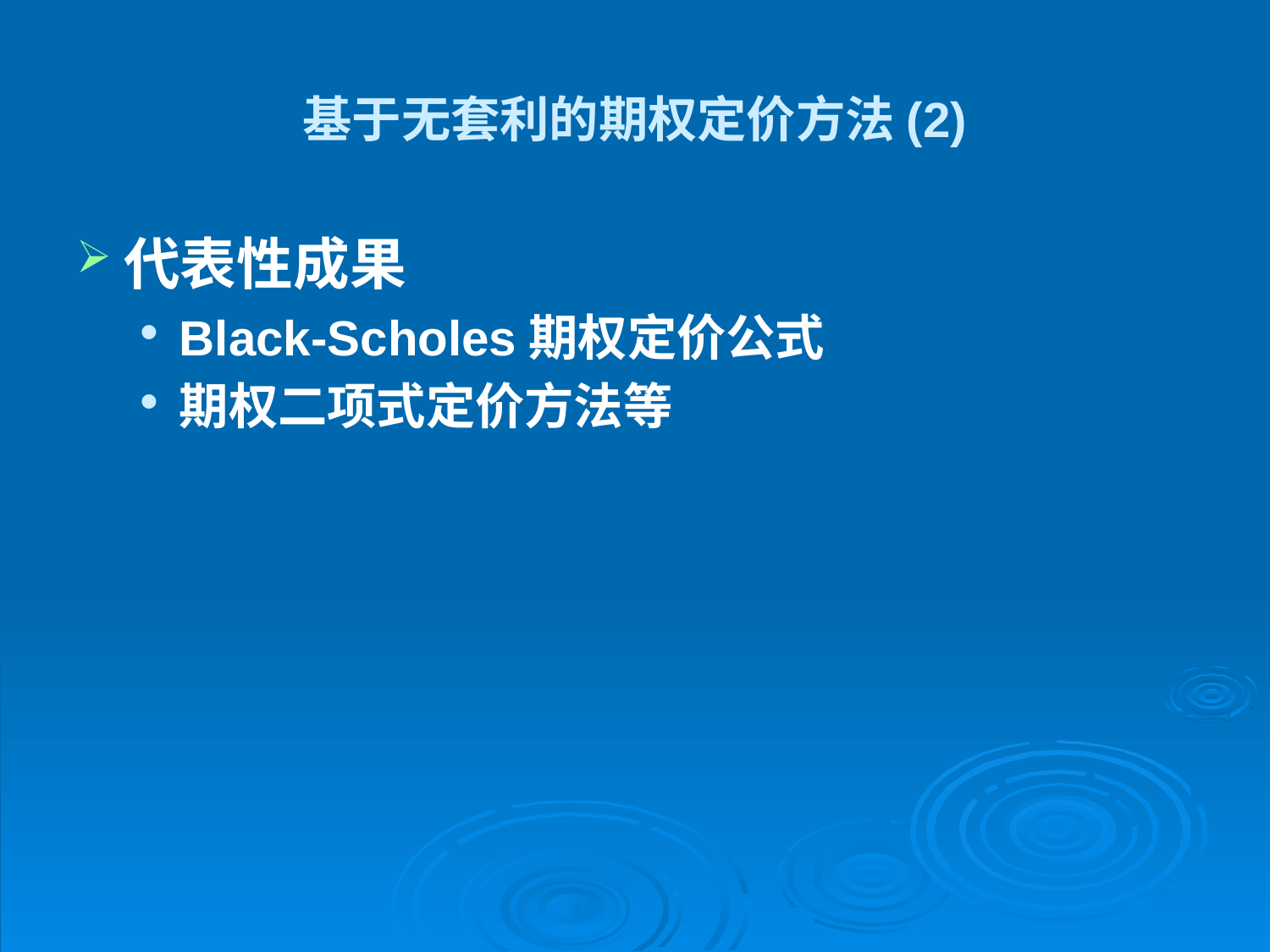

# 基于无套利的期权定价方法(2)
代表性成果
Black-Scholes期权定价公式
期权二项式定价方法等